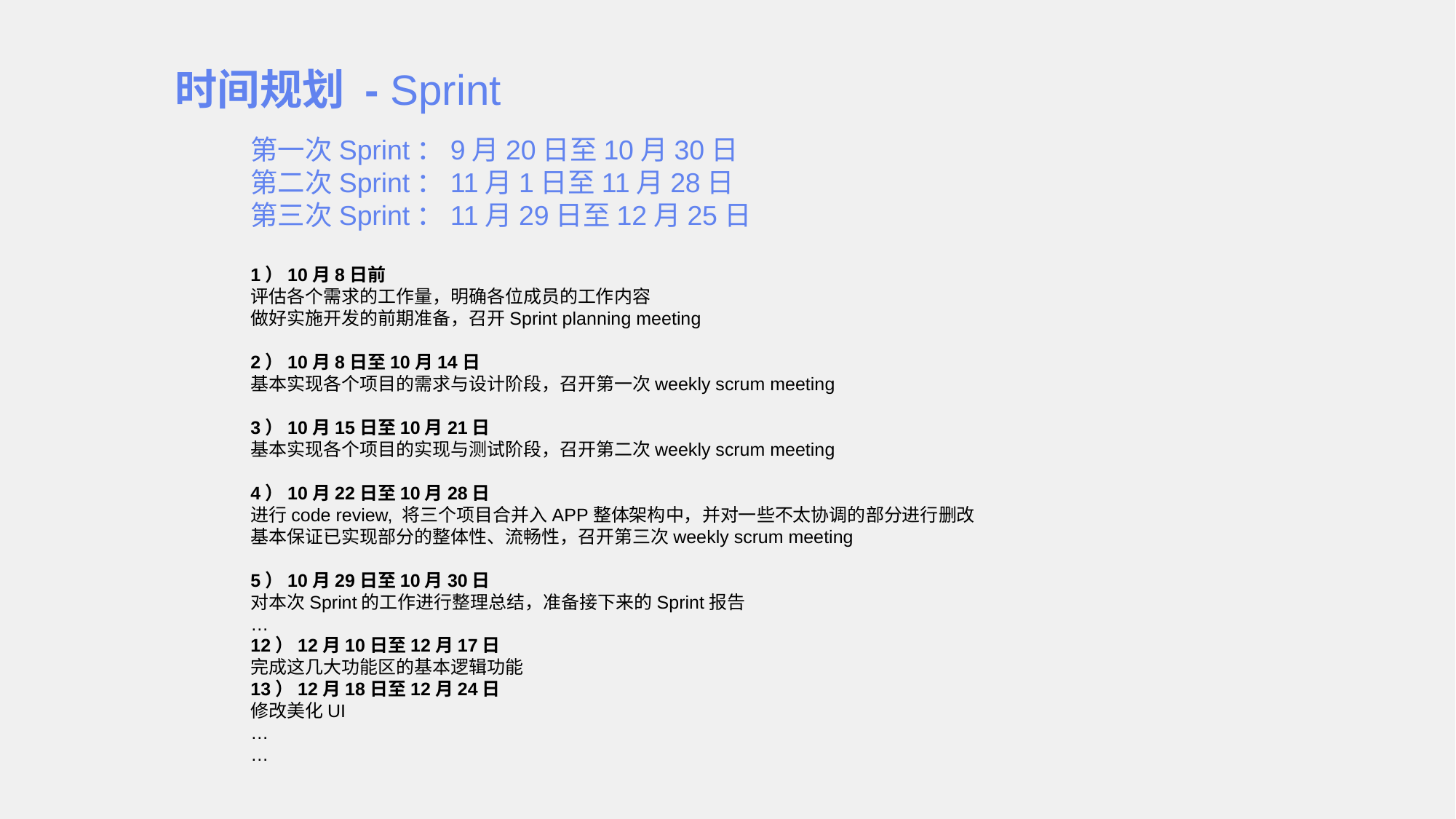

时间规划 - Sprint
第一次Sprint：9月20日至10月30日
第二次Sprint：11月1日至11月28日
第三次Sprint：11月29日至12月25日

1）10月8日前
评估各个需求的工作量，明确各位成员的工作内容
做好实施开发的前期准备，召开Sprint planning meeting

2）10月8日至10月14日
基本实现各个项目的需求与设计阶段，召开第一次weekly scrum meeting

3）10月15日至10月21日
基本实现各个项目的实现与测试阶段，召开第二次weekly scrum meeting

4）10月22日至10月28日
进行code review, 将三个项目合并入APP整体架构中，并对一些不太协调的部分进行删改
基本保证已实现部分的整体性、流畅性，召开第三次weekly scrum meeting

5）10月29日至10月30日
对本次Sprint的工作进行整理总结，准备接下来的Sprint报告
…
12）12月10日至12月17日
完成这几大功能区的基本逻辑功能
13）12月18日至12月24日
修改美化UI
…
…